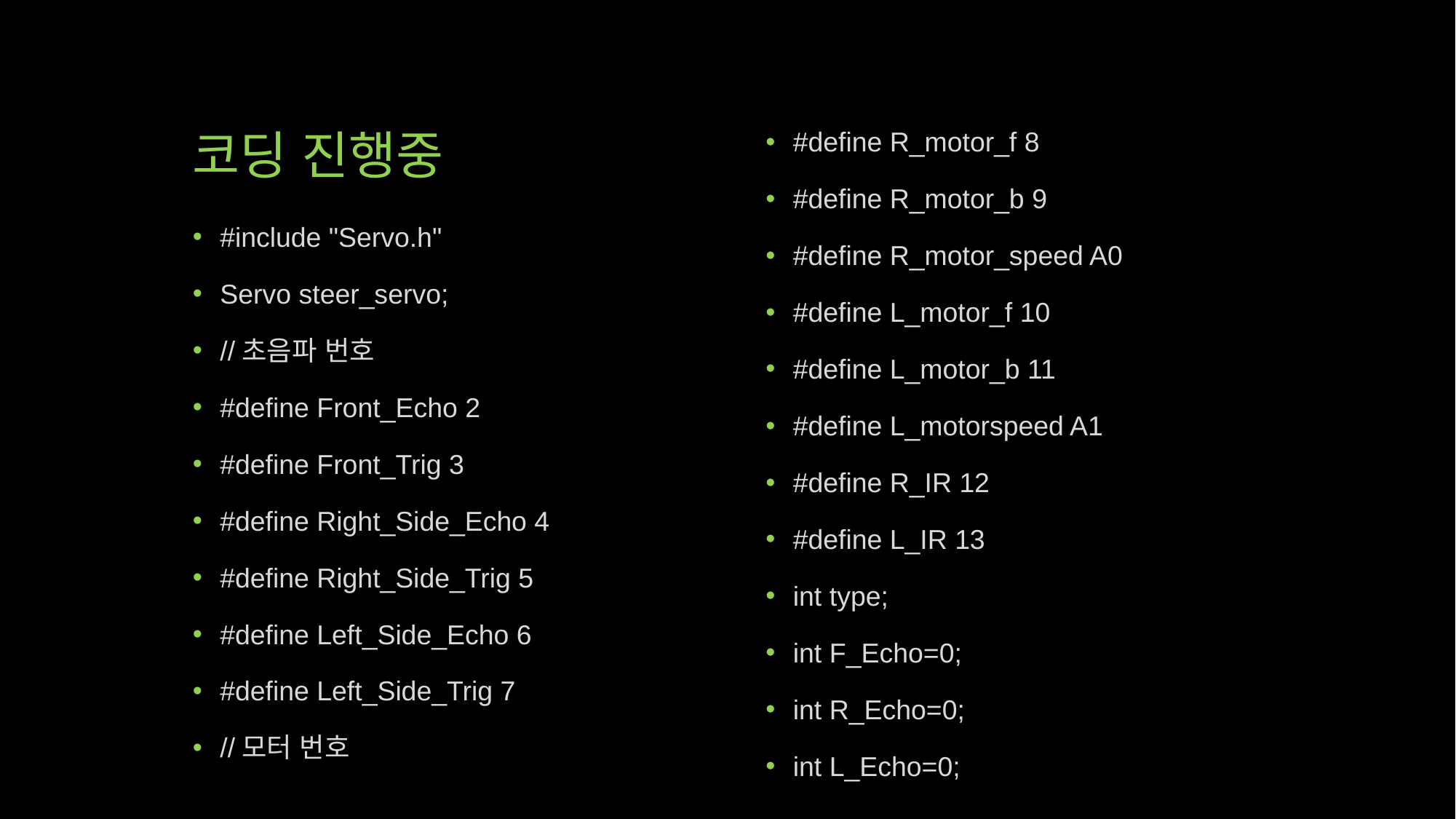

# 코딩 진행중
#define R_motor_f 8
#define R_motor_b 9
#define R_motor_speed A0
#define L_motor_f 10
#define L_motor_b 11
#define L_motorspeed A1
#define R_IR 12
#define L_IR 13
int type;
int F_Echo=0;
int R_Echo=0;
int L_Echo=0;
#include "Servo.h"
Servo steer_servo;
//초음파 번호
#define Front_Echo 2
#define Front_Trig 3
#define Right_Side_Echo 4
#define Right_Side_Trig 5
#define Left_Side_Echo 6
#define Left_Side_Trig 7
//모터 번호